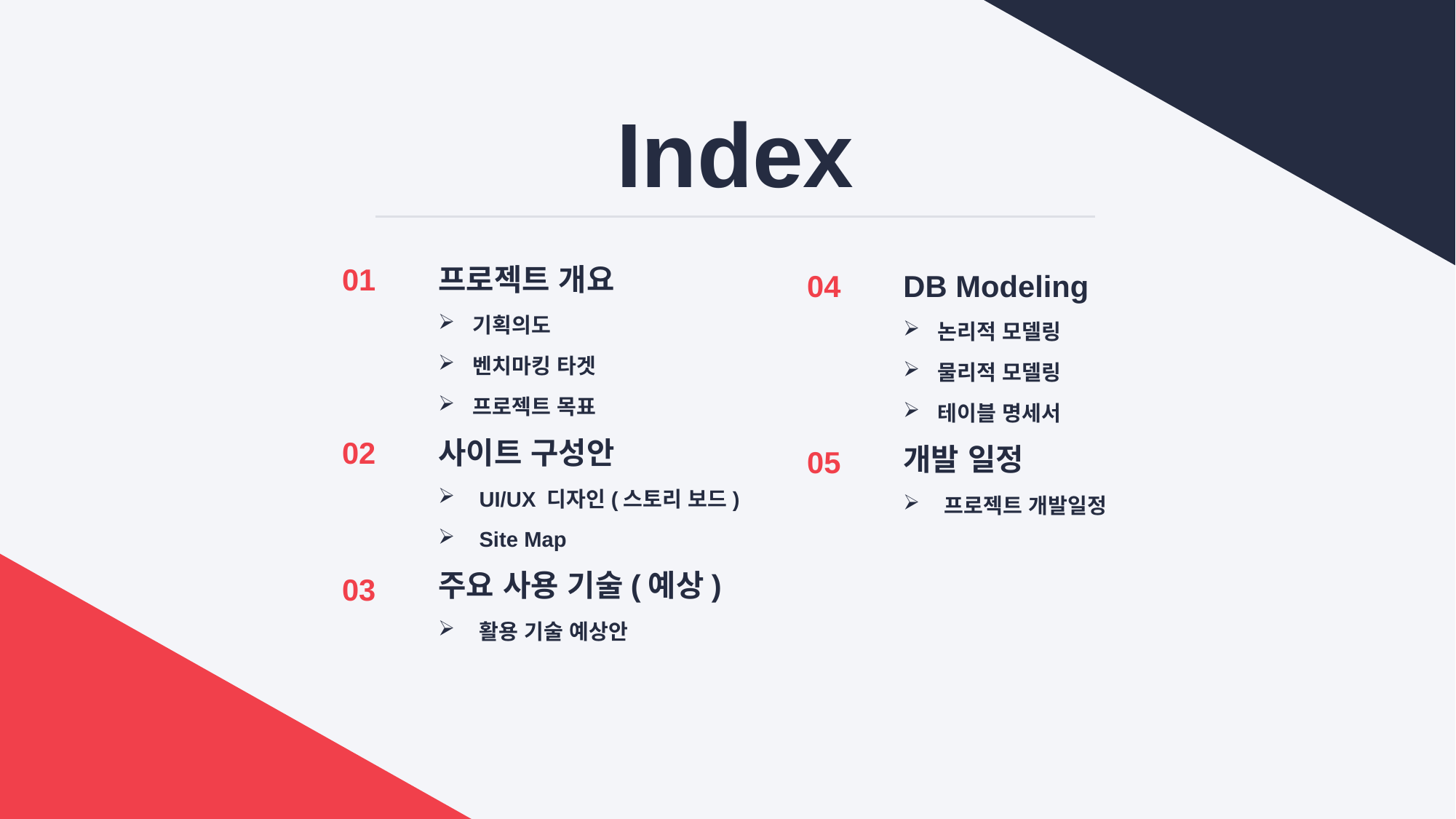

Index
01

02

03
프로젝트 개요
기획의도
벤치마킹 타겟
프로젝트 목표
사이트 구성안
UI/UX 디자인(스토리 보드)
Site Map
주요 사용 기술(예상)
활용 기술 예상안
04

05
DB Modeling
논리적 모델링
물리적 모델링
테이블 명세서
개발 일정
프로젝트 개발일정